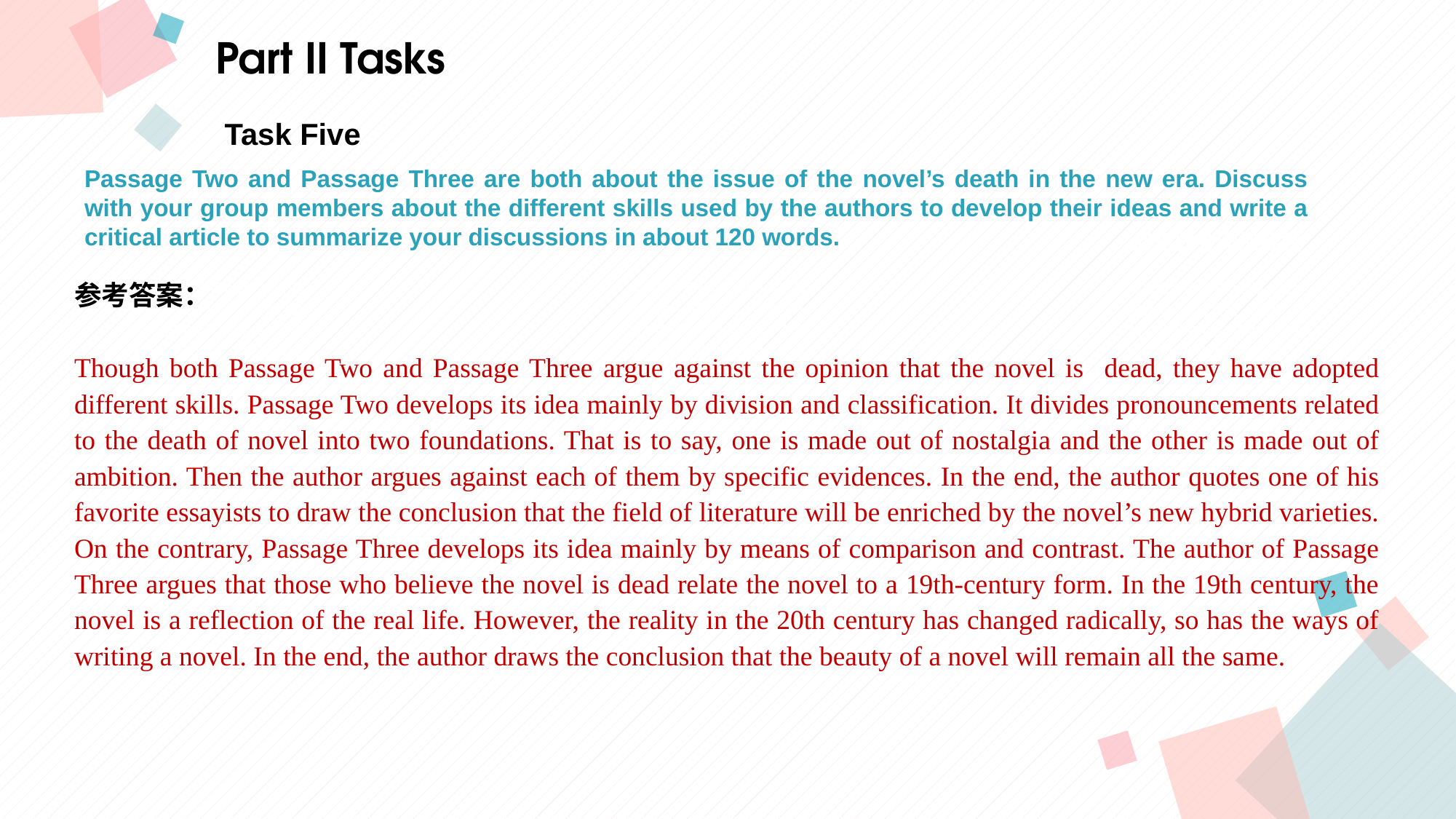

Part II Tasks
Task Five
Passage Two and Passage Three are both about the issue of the novel’s death in the new era. Discuss with your group members about the different skills used by the authors to develop their ideas and write a critical article to summarize your discussions in about 120 words.
点击此处添加标题
点击此处添加标题
参考答案：

Though both Passage Two and Passage Three argue against the opinion that the novel is  dead, they have adopted different skills. Passage Two develops its idea mainly by division and classification. It divides pronouncements related to the death of novel into two foundations. That is to say, one is made out of nostalgia and the other is made out of ambition. Then the author argues against each of them by specific evidences. In the end, the author quotes one of his favorite essayists to draw the conclusion that the field of literature will be enriched by the novel’s new hybrid varieties. On the contrary, Passage Three develops its idea mainly by means of comparison and contrast. The author of Passage Three argues that those who believe the novel is dead relate the novel to a 19th-century form. In the 19th century, the novel is a reflection of the real life. However, the reality in the 20th century has changed radically, so has the ways of writing a novel. In the end, the author draws the conclusion that the beauty of a novel will remain all the same.
标题数字等都可以通过点击和重新输入进行更改，顶部“开始”面板中可以对字体、字号、颜色等进行修改。建议正文8-14号字，1.3倍字间距。
标题数字等都可以通过点击和重新输入进行更改，顶部“开始”面板中可以对字体、字号、颜色等进行修改。建议正文8-14号字，1.3倍字间距。
标题数字等都可以通过点击和重新输入进行更改，顶部“开始”面板中可以对字体、字号、颜色等进行修改。建议正文8-14号字，1.3倍字间距。
点击此处添加标题
标题数字等都可以通过点击和重新输入进行更改，顶部“开始”面板中可以对字体、字号、颜色等进行修改。建议正文8-14号字，1.3倍字间距。
标题数字等都可以通过点击和重新输入进行更改，顶部“开始”面板中可以对字体、字号、颜色等进行修改。建议正文8-14号字，1.3倍字间距。